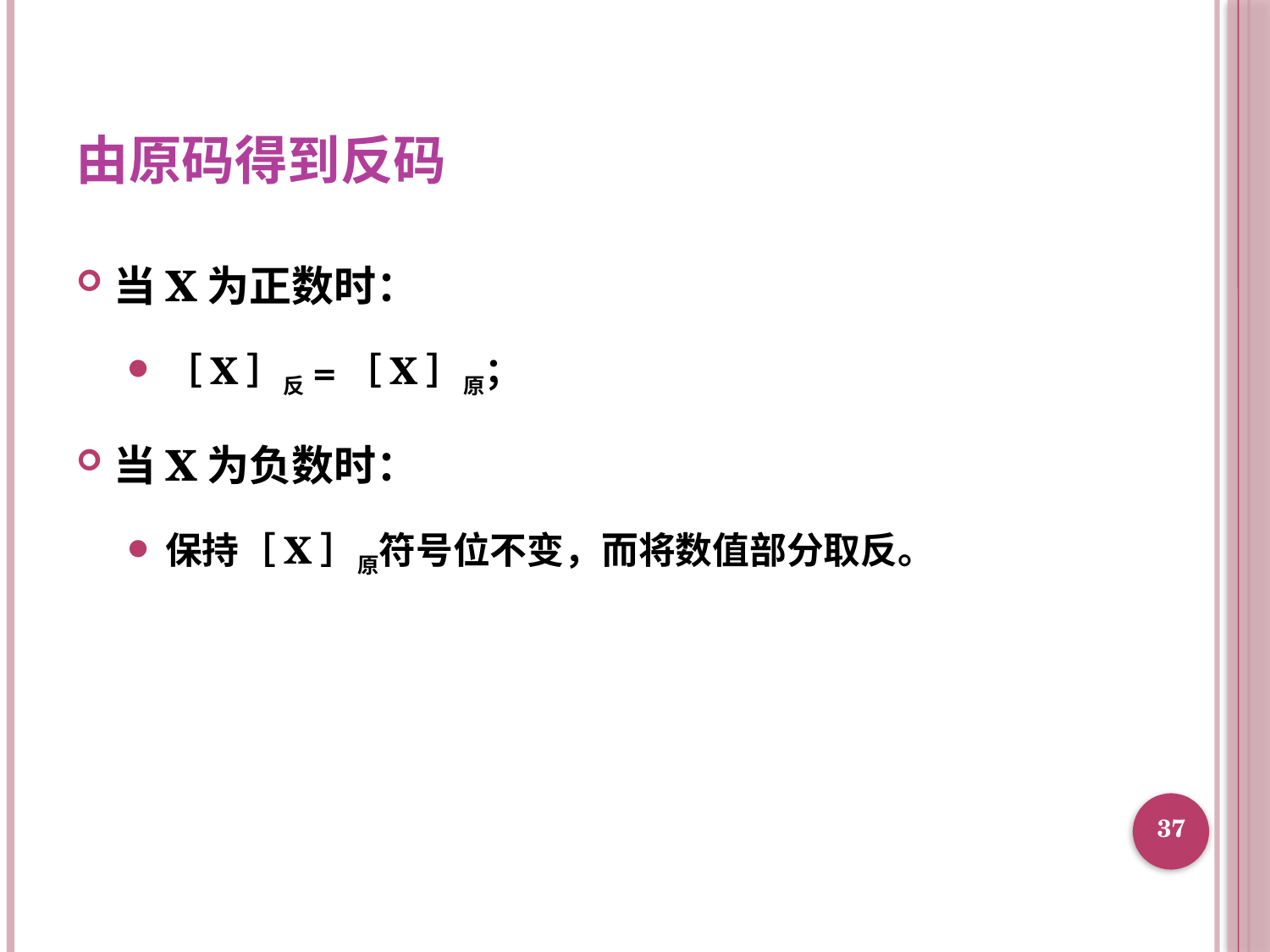

# 由原码得到反码
当X为正数时：
［X］反=［X］原；
当X为负数时：
保持［X］原符号位不变，而将数值部分取反。
37